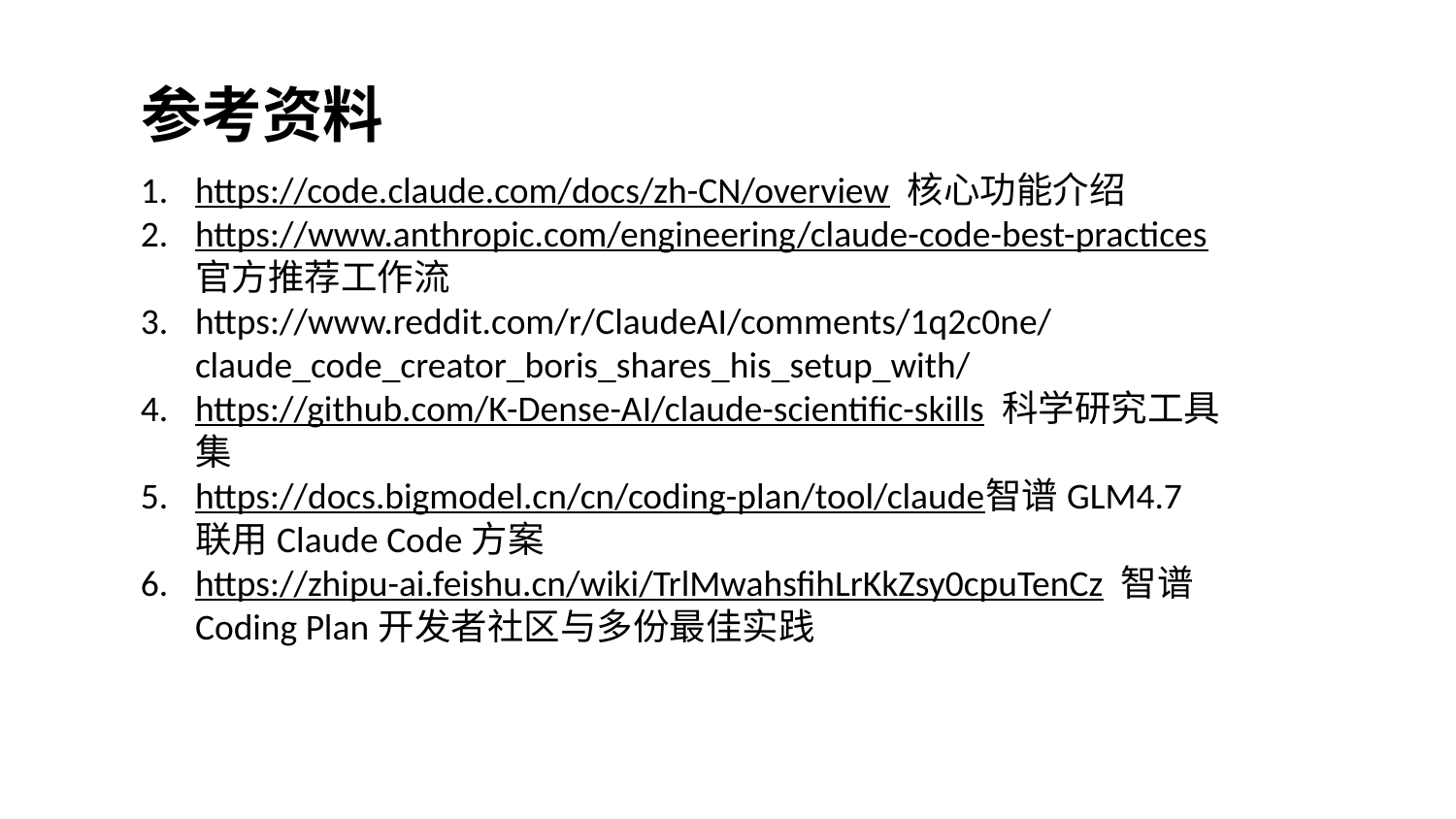

# 参考资料
https://code.claude.com/docs/zh-CN/overview 核心功能介绍
https://www.anthropic.com/engineering/claude-code-best-practices 官方推荐工作流
https://www.reddit.com/r/ClaudeAI/comments/1q2c0ne/claude_code_creator_boris_shares_his_setup_with/
https://github.com/K-Dense-AI/claude-scientific-skills 科学研究工具集
https://docs.bigmodel.cn/cn/coding-plan/tool/claude智谱GLM4.7联用Claude Code方案
https://zhipu-ai.feishu.cn/wiki/TrlMwahsfihLrKkZsy0cpuTenCz 智谱Coding Plan开发者社区与多份最佳实践